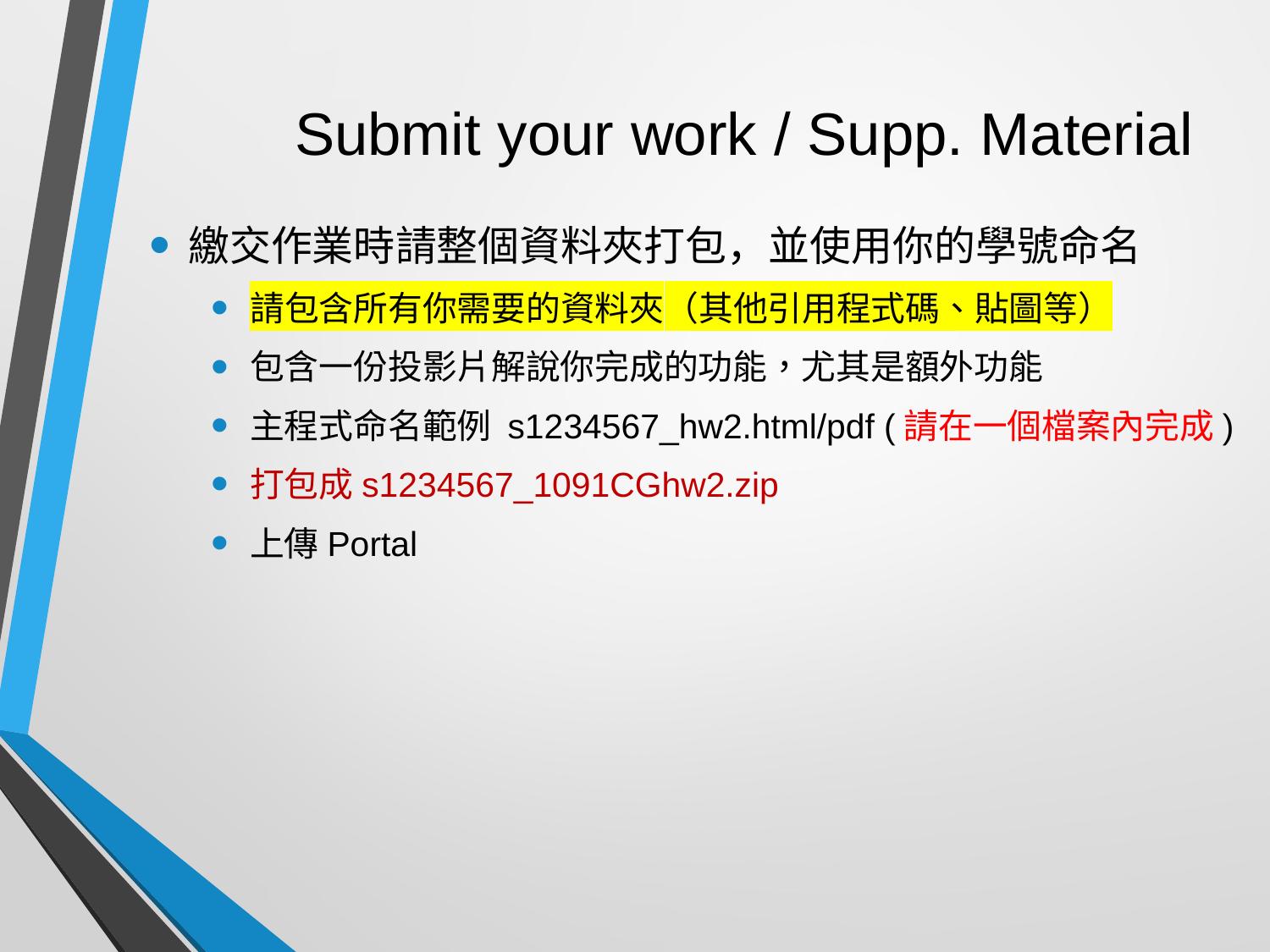

# Submit your work / Supp. Material
繳交作業時請整個資料夾打包，並使用你的學號命名
請包含所有你需要的資料夾（其他引用程式碼、貼圖等）
包含一份投影片解說你完成的功能，尤其是額外功能
主程式命名範例 s1234567_hw2.html/pdf (請在一個檔案內完成)
打包成s1234567_1091CGhw2.zip
上傳Portal